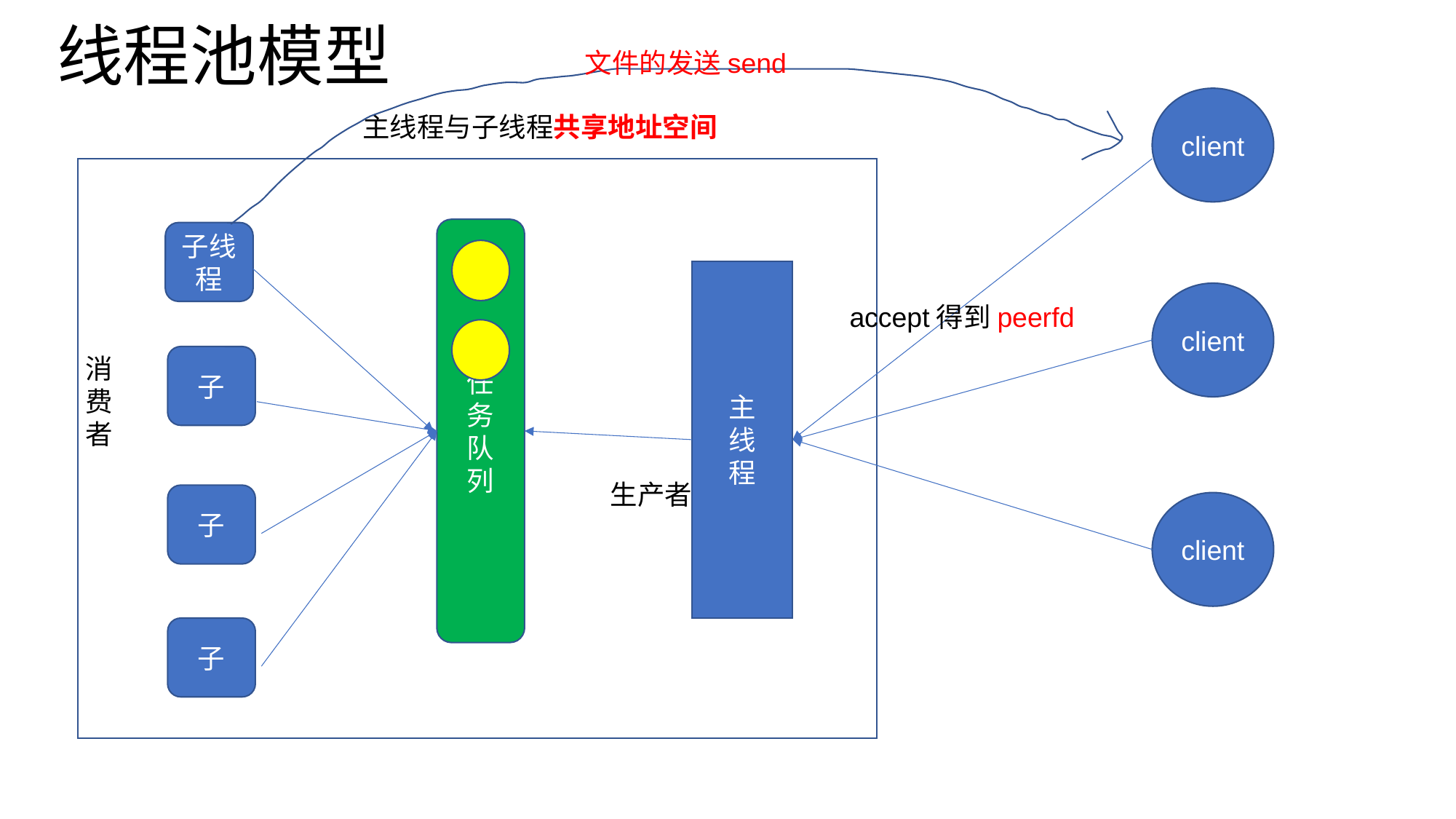

# 线程池模型
文件的发送send

client
主线程与子线程共享地址空间

任
务
队
列
子线程

主
线
程
client
accept得到peerfd

消费者
子
生产者
子
client
子